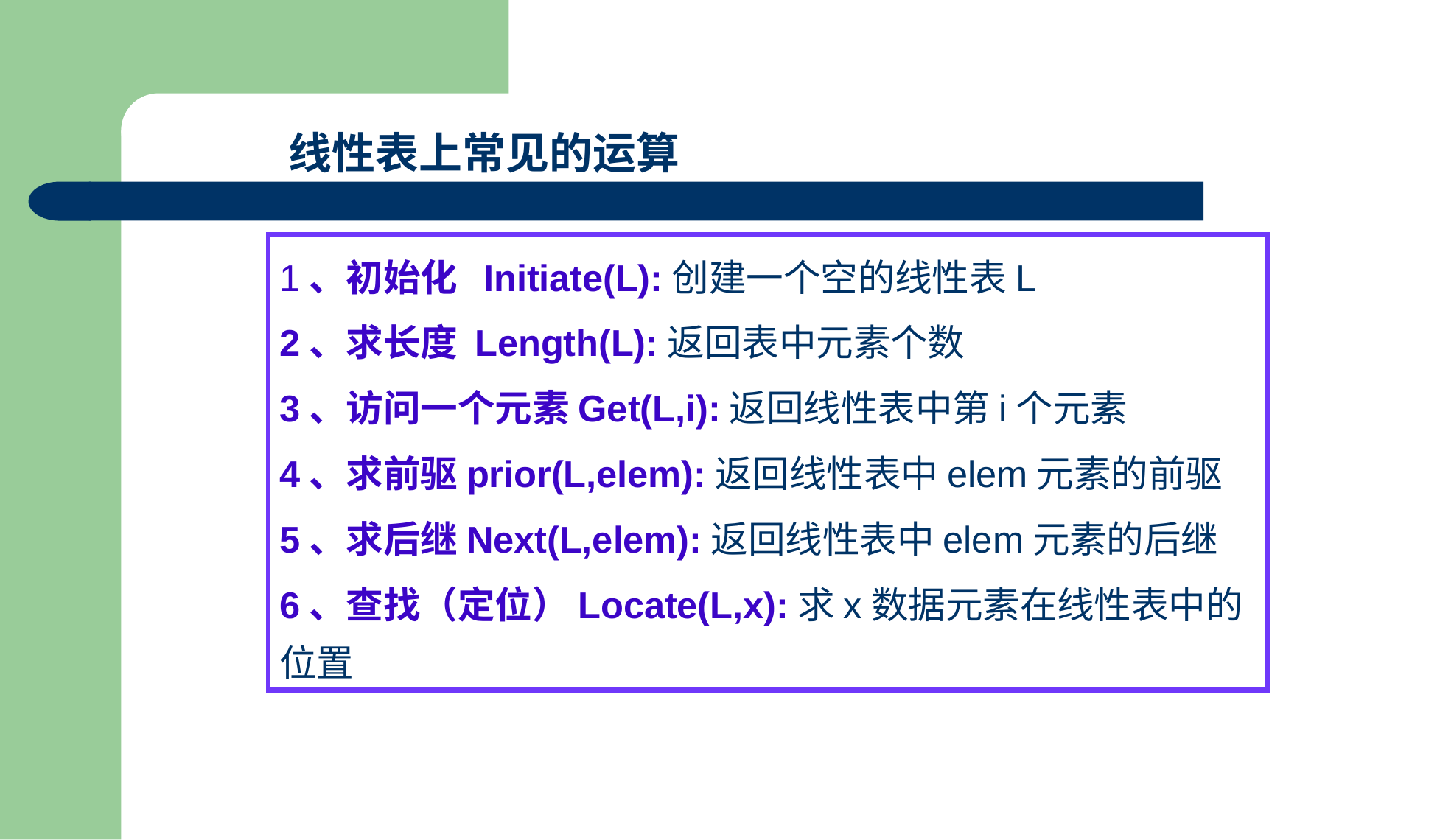

线性表上常见的运算
1、初始化  Initiate(L):创建一个空的线性表L
2、求长度 Length(L):返回表中元素个数
3、访问一个元素Get(L,i):返回线性表中第i个元素
4、求前驱prior(L,elem):返回线性表中elem元素的前驱
5、求后继Next(L,elem):返回线性表中elem元素的后继
6、查找（定位）Locate(L,x):求x数据元素在线性表中的位置